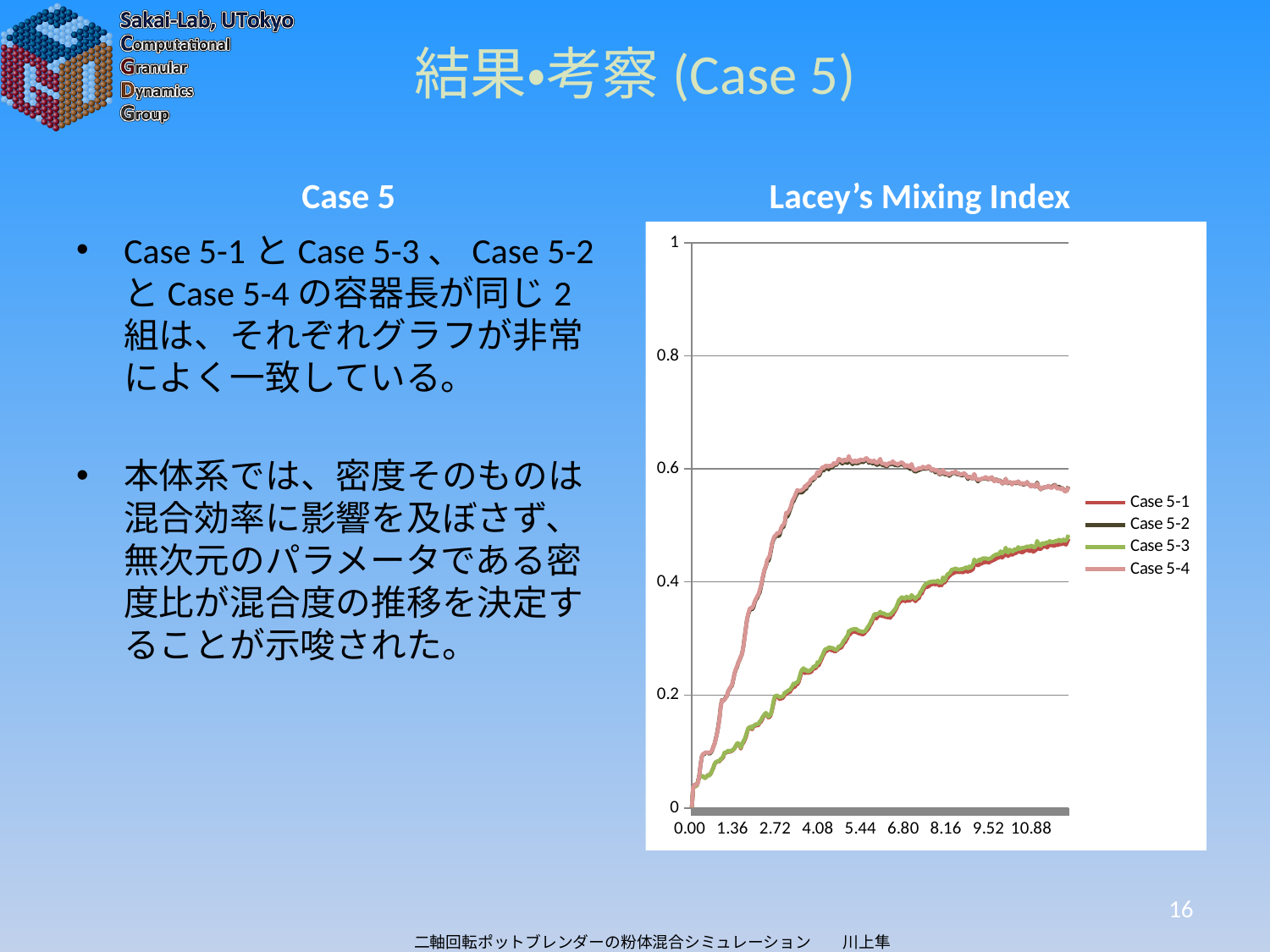

# 結果・考察(Case 5)
Case 5
Lacey’s Mixing Index
Case 5-1とCase 5-3、Case 5-2とCase 5-4の容器長が同じ2組は、それぞれグラフが非常によく一致している。

本体系では、密度そのものは混合効率に影響を及ぼさず、無次元のパラメータである密度比が混合度の推移を決定することが示唆された。

### Chart

| Category |  |  |  |  |
|---|---|---|---|---|
| 0 | 0.00068 | 0.001031 | 0.00068 | 0.001031 |
| 0.04 | 0.035171 | 0.035113 | 0.036058 | 0.036492 |
| 0.08 | 0.038777 | 0.041103 | 0.039186 | 0.040822 |
| 0.12 | 0.038568 | 0.041551 | 0.038324 | 0.041646 |
| 0.16001599999999999 | 0.039754 | 0.041503 | 0.040306 | 0.041348 |
| 0.200016 | 0.047954 | 0.046282 | 0.047253 | 0.045724 |
| 0.24001600000000001 | 0.056151 | 0.058848 | 0.056352 | 0.058277 |
| 0.28001599999999999 | 0.055138 | 0.076944 | 0.055424 | 0.076261 |
| 0.32001600000000002 | 0.056355 | 0.091041 | 0.056851 | 0.091679 |
| 0.36 | 0.056089 | 0.095344 | 0.055769 | 0.095749 |
| 0.4 | 0.053318 | 0.095451 | 0.05303 | 0.097082 |
| 0.44 | 0.053827 | 0.098042 | 0.053813 | 0.097831 |
| 0.48 | 0.056545 | 0.098323 | 0.056359 | 0.097806 |
| 0.52 | 0.05868 | 0.097229 | 0.05867 | 0.098189 |
| 0.56000000000000005 | 0.058239 | 0.096303 | 0.057604 | 0.097872 |
| 0.6 | 0.060501 | 0.097709 | 0.061157 | 0.09919 |
| 0.64 | 0.065602 | 0.100938 | 0.065229 | 0.101622 |
| 0.68 | 0.070202 | 0.107626 | 0.070657 | 0.107144 |
| 0.72 | 0.077077 | 0.113057 | 0.07737 | 0.113276 |
| 0.76 | 0.080508 | 0.121916 | 0.080973 | 0.120656 |
| 0.8 | 0.082071 | 0.131568 | 0.082349 | 0.130917 |
| 0.84 | 0.082364 | 0.143853 | 0.083172 | 0.142362 |
| 0.88 | 0.082362 | 0.159298 | 0.083076 | 0.157489 |
| 0.92 | 0.086383 | 0.179541 | 0.086764 | 0.179379 |
| 0.96 | 0.087269 | 0.191122 | 0.088373 | 0.190799 |
| 1 | 0.089958 | 0.18978 | 0.091214 | 0.189188 |
| 1.04 | 0.097494 | 0.191773 | 0.098071 | 0.192232 |
| 1.08 | 0.098212 | 0.195997 | 0.097545 | 0.194407 |
| 1.1200000000000001 | 0.098719 | 0.198509 | 0.099817 | 0.199545 |
| 1.1599999999999999 | 0.10005 | 0.20686 | 0.101667 | 0.20646 |
| 1.2 | 0.099698 | 0.210207 | 0.100557 | 0.211464 |
| 1.24 | 0.099979 | 0.213961 | 0.100577 | 0.214564 |
| 1.28 | 0.101327 | 0.216672 | 0.102294 | 0.217886 |
| 1.32 | 0.103269 | 0.226722 | 0.103767 | 0.227544 |
| 1.36 | 0.105649 | 0.237359 | 0.105305 | 0.237716 |
| 1.4 | 0.109439 | 0.24466 | 0.110306 | 0.245748 |
| 1.44 | 0.112979 | 0.249506 | 0.114418 | 0.250943 |
| 1.48 | 0.112231 | 0.257028 | 0.114819 | 0.256631 |
| 1.52 | 0.111885 | 0.261806 | 0.11214 | 0.261888 |
| 1.56 | 0.105256 | 0.267341 | 0.106694 | 0.268558 |
| 1.6 | 0.112787 | 0.272828 | 0.112324 | 0.272232 |
| 1.64 | 0.115407 | 0.284656 | 0.117948 | 0.284449 |
| 1.68 | 0.119821 | 0.301607 | 0.121428 | 0.299746 |
| 1.72 | 0.12551 | 0.317632 | 0.127999 | 0.317106 |
| 1.76 | 0.133627 | 0.333987 | 0.134774 | 0.334071 |
| 1.8 | 0.141083 | 0.343192 | 0.141571 | 0.344222 |
| 1.84 | 0.141731 | 0.348943 | 0.142847 | 0.352447 |
| 1.88 | 0.14307 | 0.353869 | 0.144032 | 0.353925 |
| 1.92 | 0.139271 | 0.351642 | 0.14097 | 0.353432 |
| 1.96 | 0.144675 | 0.354602 | 0.146178 | 0.358402 |
| 2 | 0.144276 | 0.36307 | 0.145843 | 0.365174 |
| 2.04 | 0.147309 | 0.368568 | 0.148467 | 0.369695 |
| 2.08 | 0.146458 | 0.371352 | 0.148211 | 0.374383 |
| 2.12 | 0.146523 | 0.377 | 0.148505 | 0.377926 |
| 2.16 | 0.150921 | 0.381121 | 0.153054 | 0.385251 |
| 2.2000000000000002 | 0.152747 | 0.390596 | 0.155026 | 0.392798 |
| 2.2400000000000002 | 0.156562 | 0.401874 | 0.159896 | 0.403559 |
| 2.2799999999999998 | 0.162145 | 0.412834 | 0.163161 | 0.414609 |
| 2.3199999999999998 | 0.16521 | 0.422159 | 0.166008 | 0.422776 |
| 2.36 | 0.16639 | 0.426892 | 0.16842 | 0.427477 |
| 2.4 | 0.163917 | 0.436499 | 0.165639 | 0.438608 |
| 2.44 | 0.160098 | 0.436904 | 0.161344 | 0.442235 |
| 2.48 | 0.16129 | 0.444345 | 0.163765 | 0.446591 |
| 2.52 | 0.165691 | 0.455132 | 0.166551 | 0.458043 |
| 2.56 | 0.1742 | 0.467831 | 0.176802 | 0.46945 |
| 2.6 | 0.18469 | 0.474701 | 0.188402 | 0.476442 |
| 2.64 | 0.19466 | 0.478699 | 0.19706 | 0.481877 |
| 2.68 | 0.196726 | 0.48116 | 0.198779 | 0.482404 |
| 2.72 | 0.196275 | 0.484723 | 0.198895 | 0.486727 |
| 2.76 | 0.195634 | 0.481057 | 0.197604 | 0.485784 |
| 2.8 | 0.192788 | 0.483367 | 0.19606 | 0.487542 |
| 2.84 | 0.19409 | 0.492592 | 0.19643 | 0.495024 |
| 2.88 | 0.194074 | 0.496316 | 0.197325 | 0.499627 |
| 2.92 | 0.196663 | 0.497464 | 0.199333 | 0.501111 |
| 2.96 | 0.201036 | 0.504956 | 0.204431 | 0.505234 |
| 3 | 0.201384 | 0.517574 | 0.20436 | 0.522509 |
| 3.04 | 0.203389 | 0.515453 | 0.206725 | 0.52071 |
| 3.08 | 0.205175 | 0.519541 | 0.208414 | 0.524758 |
| 3.12 | 0.20483 | 0.526426 | 0.208922 | 0.52874 |
| 3.16 | 0.209193 | 0.53174 | 0.212044 | 0.53446 |
| 3.2 | 0.211546 | 0.540138 | 0.215648 | 0.543338 |
| 3.24 | 0.216698 | 0.542978 | 0.220293 | 0.547333 |
| 3.28 | 0.214167 | 0.548256 | 0.218591 | 0.55151 |
| 3.32 | 0.218813 | 0.552606 | 0.222302 | 0.557521 |
| 3.36 | 0.218683 | 0.556779 | 0.221834 | 0.562748 |
| 3.4 | 0.222364 | 0.558592 | 0.225937 | 0.561496 |
| 3.44 | 0.229605 | 0.558917 | 0.233705 | 0.561202 |
| 3.48 | 0.237977 | 0.55803 | 0.241805 | 0.561947 |
| 3.52 | 0.241483 | 0.558729 | 0.245234 | 0.563224 |
| 3.56 | 0.241888 | 0.5609 | 0.247399 | 0.56464 |
| 3.6 | 0.238727 | 0.563993 | 0.243178 | 0.569772 |
| 3.64 | 0.240024 | 0.564031 | 0.244746 | 0.56786 |
| 3.68 | 0.239217 | 0.570682 | 0.242052 | 0.573468 |
| 3.72 | 0.239083 | 0.570809 | 0.241732 | 0.5739 |
| 3.76 | 0.240608 | 0.573595 | 0.243041 | 0.576883 |
| 3.8 | 0.240483 | 0.579924 | 0.245071 | 0.58219 |
| 3.84 | 0.244581 | 0.579121 | 0.24637 | 0.581836 |
| 3.88 | 0.246425 | 0.581814 | 0.250812 | 0.585682 |
| 3.92 | 0.24698 | 0.583118 | 0.250275 | 0.583688 |
| 3.96 | 0.248242 | 0.588186 | 0.250892 | 0.589214 |
| 4 | 0.254269 | 0.591459 | 0.257963 | 0.594758 |
| 4.04 | 0.252339 | 0.587707 | 0.256872 | 0.590484 |
| 4.08 | 0.257241 | 0.590427 | 0.260169 | 0.594849 |
| 4.12 | 0.26193 | 0.596524 | 0.266106 | 0.599132 |
| 4.1600159999999997 | 0.267384 | 0.599488 | 0.269623 | 0.602849 |
| 4.2000159999999997 | 0.271542 | 0.59713 | 0.275294 | 0.601239 |
| 4.2400159999999998 | 0.276366 | 0.600826 | 0.280009 | 0.604751 |
| 4.2800159999999998 | 0.277387 | 0.602306 | 0.281987 | 0.606148 |
| 4.3200159999999999 | 0.278997 | 0.601272 | 0.281173 | 0.604252 |
| 4.3600159999999999 | 0.282204 | 0.599052 | 0.284448 | 0.604028 |
| 4.4000159999999999 | 0.280461 | 0.602352 | 0.284277 | 0.606387 |
| 4.440016 | 0.279456 | 0.602424 | 0.282845 | 0.605122 |
| 4.480016 | 0.278768 | 0.602884 | 0.283438 | 0.605834 |
| 4.520016 | 0.278604 | 0.606677 | 0.281865 | 0.610358 |
| 4.5600160000000001 | 0.27668 | 0.607356 | 0.280491 | 0.609161 |
| 4.6000160000000001 | 0.278382 | 0.606838 | 0.279223 | 0.609246 |
| 4.6400160000000001 | 0.279552 | 0.610361 | 0.281787 | 0.612317 |
| 4.6800160000000002 | 0.283016 | 0.614472 | 0.286359 | 0.617735 |
| 4.7200160000000002 | 0.283031 | 0.614237 | 0.286142 | 0.616712 |
| 4.7600160000000002 | 0.283858 | 0.611121 | 0.288361 | 0.615682 |
| 4.8000160000000003 | 0.287585 | 0.609407 | 0.291741 | 0.612422 |
| 4.8400160000000003 | 0.292397 | 0.613457 | 0.296116 | 0.616096 |
| 4.8800160000000004 | 0.293051 | 0.611585 | 0.298161 | 0.616433 |
| 4.9200160000000004 | 0.297323 | 0.611503 | 0.302447 | 0.61496 |
| 4.9600160000000004 | 0.301113 | 0.610435 | 0.304515 | 0.614787 |
| 5.0000159999999996 | 0.308701 | 0.619958 | 0.313204 | 0.622822 |
| 5.0400159999999996 | 0.307083 | 0.612318 | 0.312905 | 0.615937 |
| 5.0800159999999996 | 0.310658 | 0.61147 | 0.316166 | 0.615326 |
| 5.1200159999999997 | 0.312016 | 0.608208 | 0.315477 | 0.611829 |
| 5.1600159999999997 | 0.311472 | 0.610361 | 0.316711 | 0.613065 |
| 5.2000159999999997 | 0.312453 | 0.611403 | 0.316858 | 0.615029 |
| 5.2400159999999998 | 0.310822 | 0.609606 | 0.316704 | 0.611876 |
| 5.2800159999999998 | 0.311033 | 0.610678 | 0.315014 | 0.61466 |
| 5.3200159999999999 | 0.308741 | 0.610074 | 0.313382 | 0.613037 |
| 5.3600159999999999 | 0.30901 | 0.614178 | 0.31293 | 0.616762 |
| 5.4000159999999999 | 0.307893 | 0.613549 | 0.312566 | 0.616344 |
| 5.440016 | 0.307205 | 0.611521 | 0.311001 | 0.615186 |
| 5.480016 | 0.30809 | 0.612626 | 0.312161 | 0.615551 |
| 5.520016 | 0.310682 | 0.615504 | 0.313167 | 0.617628 |
| 5.5600160000000001 | 0.313494 | 0.61748 | 0.316276 | 0.619329 |
| 5.6000160000000001 | 0.315556 | 0.614817 | 0.319818 | 0.616912 |
| 5.6400160000000001 | 0.318669 | 0.610615 | 0.322818 | 0.6132 |
| 5.6800160000000002 | 0.323635 | 0.612149 | 0.32673 | 0.615019 |
| 5.7200160000000002 | 0.326807 | 0.611475 | 0.332027 | 0.612711 |
| 5.7600160000000002 | 0.332393 | 0.609349 | 0.335198 | 0.612482 |
| 5.8000160000000003 | 0.337632 | 0.612063 | 0.341639 | 0.614992 |
| 5.8400160000000003 | 0.337665 | 0.610386 | 0.343514 | 0.612909 |
| 5.8800160000000004 | 0.335178 | 0.60738 | 0.341473 | 0.609739 |
| 5.9200160000000004 | 0.339317 | 0.606995 | 0.344201 | 0.610829 |
| 5.9600160000000004 | 0.339811 | 0.609469 | 0.343835 | 0.614053 |
| 6.0000159999999996 | 0.343954 | 0.615218 | 0.347502 | 0.617838 |
| 6.0400159999999996 | 0.33997 | 0.607548 | 0.343997 | 0.610571 |
| 6.0800159999999996 | 0.339498 | 0.606715 | 0.344545 | 0.609465 |
| 6.1200159999999997 | 0.340542 | 0.606114 | 0.344558 | 0.609097 |
| 6.1600159999999997 | 0.338152 | 0.605558 | 0.342056 | 0.609521 |
| 6.2000159999999997 | 0.337884 | 0.603986 | 0.342089 | 0.606066 |
| 6.2400159999999998 | 0.337358 | 0.605645 | 0.341326 | 0.608212 |
| 6.2800159999999998 | 0.337841 | 0.609426 | 0.342215 | 0.610338 |
| 6.3200159999999999 | 0.336456 | 0.608109 | 0.342156 | 0.610162 |
| 6.3600159999999999 | 0.340641 | 0.608502 | 0.344624 | 0.610457 |
| 6.4000159999999999 | 0.341653 | 0.610417 | 0.346729 | 0.613678 |
| 6.440016 | 0.346082 | 0.607552 | 0.349875 | 0.611427 |
| 6.480016 | 0.349655 | 0.606585 | 0.352177 | 0.608769 |
| 6.520016 | 0.35349 | 0.607336 | 0.356349 | 0.609748 |
| 6.5600160000000001 | 0.35926 | 0.605429 | 0.362157 | 0.607458 |
| 6.6000160000000001 | 0.362112 | 0.60706 | 0.368084 | 0.609212 |
| 6.6400160000000001 | 0.366029 | 0.607439 | 0.369327 | 0.610256 |
| 6.6800160000000002 | 0.365679 | 0.611104 | 0.373113 | 0.611919 |
| 6.7200160000000002 | 0.368293 | 0.607827 | 0.372432 | 0.61008 |
| 6.7600160000000002 | 0.367407 | 0.606169 | 0.371006 | 0.608088 |
| 6.8000160000000003 | 0.365732 | 0.603664 | 0.370351 | 0.604206 |
| 6.8400160000000003 | 0.368598 | 0.605407 | 0.374135 | 0.607107 |
| 6.8800160000000004 | 0.366365 | 0.603811 | 0.372169 | 0.605975 |
| 6.9200160000000004 | 0.367139 | 0.601496 | 0.371925 | 0.604453 |
| 6.9600160000000004 | 0.367035 | 0.599465 | 0.37117 | 0.603629 |
| 7.0000159999999996 | 0.37379 | 0.606422 | 0.376911 | 0.60885 |
| 7.0400159999999996 | 0.368779 | 0.600266 | 0.374265 | 0.601167 |
| 7.0800159999999996 | 0.369383 | 0.596413 | 0.37263 | 0.599298 |
| 7.1200159999999997 | 0.365884 | 0.595209 | 0.370046 | 0.597773 |
| 7.1600159999999997 | 0.368395 | 0.595881 | 0.373122 | 0.598935 |
| 7.2000159999999997 | 0.370357 | 0.597934 | 0.374596 | 0.599842 |
| 7.2400159999999998 | 0.371727 | 0.597518 | 0.376844 | 0.601842 |
| 7.2800159999999998 | 0.378847 | 0.599478 | 0.38233 | 0.600761 |
| 7.3200159999999999 | 0.378684 | 0.599274 | 0.384369 | 0.600915 |
| 7.3600159999999999 | 0.384252 | 0.602156 | 0.389378 | 0.604037 |
| 7.4000159999999999 | 0.388148 | 0.600329 | 0.392715 | 0.602496 |
| 7.440016 | 0.391694 | 0.600528 | 0.396127 | 0.602602 |
| 7.480016 | 0.39034 | 0.599743 | 0.396973 | 0.601112 |
| 7.520016 | 0.39174 | 0.602181 | 0.398923 | 0.60464 |
| 7.5600160000000001 | 0.392522 | 0.604007 | 0.398492 | 0.605188 |
| 7.6000160000000001 | 0.396598 | 0.600317 | 0.400959 | 0.60185 |
| 7.6400160000000001 | 0.394959 | 0.596834 | 0.399751 | 0.597942 |
| 7.6800160000000002 | 0.396565 | 0.599206 | 0.400606 | 0.599457 |
| 7.7200160000000002 | 0.396438 | 0.598195 | 0.401402 | 0.599055 |
| 7.7600160000000002 | 0.395638 | 0.593797 | 0.400083 | 0.596419 |
| 7.8000160000000003 | 0.396426 | 0.595637 | 0.401091 | 0.598501 |
| 7.8400160000000003 | 0.397021 | 0.594343 | 0.402632 | 0.597151 |
| 7.8800160000000004 | 0.393525 | 0.591007 | 0.398585 | 0.591704 |
| 7.9200160000000004 | 0.395755 | 0.590037 | 0.400456 | 0.591843 |
| 7.9600160000000004 | 0.393967 | 0.592891 | 0.398515 | 0.594523 |
| 8.0000160000000005 | 0.402723 | 0.598131 | 0.408218 | 0.598517 |
| 8.0400159999999996 | 0.398576 | 0.591053 | 0.401728 | 0.592689 |
| 8.0800160000000005 | 0.400482 | 0.590084 | 0.405263 | 0.59195 |
| 8.1200159999999997 | 0.40496 | 0.590778 | 0.411418 | 0.592942 |
| 8.1600160000000006 | 0.407881 | 0.591324 | 0.41425 | 0.590876 |
| 8.2000159999999997 | 0.410436 | 0.58765 | 0.41463 | 0.589788 |
| 8.2400160000000007 | 0.411933 | 0.589719 | 0.417715 | 0.591759 |
| 8.2800159999999998 | 0.416952 | 0.592666 | 0.422196 | 0.593629 |
| 8.3200160000000007 | 0.414606 | 0.59238 | 0.42176400000000003 | 0.593155 |
| 8.3600159999999999 | 0.416897 | 0.592395 | 0.422701 | 0.593212 |
| 8.4000160000000008 | 0.416933 | 0.593941 | 0.424302 | 0.595708 |
| 8.440016 | 0.418118 | 0.591185 | 0.422303 | 0.593409 |
| 8.4800160000000009 | 0.417284 | 0.589756 | 0.422326 | 0.590573 |
| 8.520016 | 0.417319 | 0.591626 | 0.421567 | 0.591556 |
| 8.5600159999999992 | 0.417534 | 0.58912 | 0.422453 | 0.590035 |
| 8.6000160000000001 | 0.417822 | 0.588581 | 0.422741 | 0.590109 |
| 8.6400159999999993 | 0.416662 | 0.588726 | 0.422827 | 0.591759 |
| 8.6800160000000002 | 0.418762 | 0.59172 | 0.423995 | 0.592667 |
| 8.7200159999999993 | 0.419882 | 0.589979 | 0.425326 | 0.589117 |
| 8.7600160000000002 | 0.41864 | 0.585938 | 0.425672 | 0.587177 |
| 8.8000159999999994 | 0.418119 | 0.582053 | 0.423897 | 0.5845 |
| 8.8400160000000003 | 0.419209 | 0.586302 | 0.427419 | 0.586233 |
| 8.8800159999999995 | 0.419667 | 0.585359 | 0.425071 | 0.58544 |
| 8.9200160000000004 | 0.421059 | 0.583062 | 0.427489 | 0.583553 |
| 8.9600159999999995 | 0.422792 | 0.583435 | 0.431209 | 0.58321 |
| 9.0000160000000005 | 0.43541 | 0.590508 | 0.439829 | 0.591244 |
| 9.0400159999999996 | 0.432342 | 0.583497 | 0.435789 | 0.583796 |
| 9.0800160000000005 | 0.430355 | 0.580718 | 0.436302 | 0.582112 |
| 9.1200159999999997 | 0.428903 | 0.577798 | 0.437162 | 0.580165 |
| 9.1600160000000006 | 0.431131 | 0.581755 | 0.439536 | 0.581569 |
| 9.2000159999999997 | 0.432173 | 0.581534 | 0.437636 | 0.581655 |
| 9.2400160000000007 | 0.432399 | 0.582291 | 0.440227 | 0.582894 |
| 9.2800159999999998 | 0.435852 | 0.582822 | 0.442424 | 0.583961 |
| 9.3200160000000007 | 0.434388 | 0.582787 | 0.440976 | 0.582966 |
| 9.3600159999999999 | 0.435323 | 0.584708 | 0.441887 | 0.585712 |
| 9.4000160000000008 | 0.435418 | 0.583056 | 0.441449 | 0.584272 |
| 9.440016 | 0.43428 | 0.581507 | 0.44014 | 0.582789 |
| 9.4800160000000009 | 0.434601 | 0.582147 | 0.441027 | 0.581515 |
| 9.520016 | 0.436687 | 0.583217 | 0.44163 | 0.585197 |
| 9.5600159999999992 | 0.437253 | 0.585151 | 0.443457 | 0.584769 |
| 9.6000160000000001 | 0.438655 | 0.580947 | 0.445479 | 0.582284 |
| 9.6400159999999993 | 0.439306 | 0.578659 | 0.446963 | 0.577809 |
| 9.6800160000000002 | 0.440581 | 0.581113 | 0.448095 | 0.581192 |
| 9.7200159999999993 | 0.442394 | 0.581157 | 0.449302 | 0.580116 |
| 9.7600160000000002 | 0.442467 | 0.57832 | 0.448472 | 0.578322 |
| 9.8000159999999994 | 0.444286 | 0.580078 | 0.450412 | 0.579271 |
| 9.8400160000000003 | 0.447307 | 0.578331 | 0.454286 | 0.577672 |
| 9.8800159999999995 | 0.442759 | 0.575094 | 0.450488 | 0.575291 |
| 9.9200160000000004 | 0.444838 | 0.574051 | 0.452097 | 0.574528 |
| 9.9600159999999995 | 0.44722 | 0.577137 | 0.454732 | 0.576895 |
| 10.000016 | 0.45336 | 0.582268 | 0.46059 | 0.58281 |
| 10.040016 | 0.447503 | 0.574889 | 0.453791 | 0.575246 |
| 10.080016000000001 | 0.445685 | 0.574773 | 0.451757 | 0.576076 |
| 10.120016 | 0.449182 | 0.576008 | 0.457168 | 0.576483 |
| 10.160016000000001 | 0.448586 | 0.576046 | 0.455831 | 0.577084 |
| 10.200016 | 0.448271 | 0.573171 | 0.454299 | 0.572456 |
| 10.240016000000001 | 0.44865 | 0.574849 | 0.453901 | 0.57486 |
| 10.280016 | 0.453255 | 0.576052 | 0.457851 | 0.576508 |
| 10.320016000000001 | 0.450583 | 0.574801 | 0.456666 | 0.576217 |
| 10.360016 | 0.453625 | 0.57481 | 0.457643 | 0.575315 |
| 10.400016000000001 | 0.453309 | 0.577837 | 0.461726 | 0.57776 |
| 10.440016 | 0.453426 | 0.574353 | 0.458412 | 0.575141 |
| 10.480016000000001 | 0.453314 | 0.573296 | 0.459544 | 0.573297 |
| 10.520016 | 0.451954 | 0.57433 | 0.460125 | 0.575491 |
| 10.560015999999999 | 0.453097 | 0.571971 | 0.460541 | 0.573769 |
| 10.600016 | 0.455158 | 0.572609 | 0.460676 | 0.572594 |
| 10.640015999999999 | 0.456176 | 0.573961 | 0.461664 | 0.575058 |
| 10.680016 | 0.456612 | 0.57666 | 0.462707 | 0.576399 |
| 10.720015999999999 | 0.455918 | 0.573255 | 0.462467 | 0.57416 |
| 10.760016 | 0.454309 | 0.571499 | 0.46212 | 0.571257 |
| 10.800015999999999 | 0.455313 | 0.569438 | 0.463691 | 0.568682 |
| 10.840016 | 0.457165 | 0.571324 | 0.464004 | 0.572228 |
| 10.880015999999999 | 0.453162 | 0.570669 | 0.461328 | 0.569986 |
| 10.920016 | 0.455413 | 0.568625 | 0.461324 | 0.56878 |
| 10.960016 | 0.455885 | 0.568991 | 0.463068 | 0.570041 |
| 11.000016 | 0.464291 | 0.575919 | 0.472618 | 0.574555 |
| 11.040016 | 0.459102 | 0.568608 | 0.467724 | 0.56842 |
| 11.080016000000001 | 0.458127 | 0.566445 | 0.465236 | 0.56657 |
| 11.120016 | 0.458336 | 0.563912 | 0.464108 | 0.564023 |
| 11.160016000000001 | 0.461574 | 0.565803 | 0.468355 | 0.566536 |
| 11.200016 | 0.462772 | 0.567477 | 0.468409 | 0.566832 |
| 11.240016000000001 | 0.462232 | 0.56679 | 0.467043 | 0.568176 |
| 11.280016 | 0.463691 | 0.567841 | 0.469772 | 0.568302 |
| 11.320016000000001 | 0.460667 | 0.568573 | 0.469179 | 0.56714 |
| 11.360016 | 0.463964 | 0.569752 | 0.470145 | 0.57032 |
| 11.400016000000001 | 0.4655 | 0.568491 | 0.47235 | 0.568728 |
| 11.440016 | 0.464739 | 0.567981 | 0.469997 | 0.566251 |
| 11.480016000000001 | 0.464828 | 0.568676 | 0.471049 | 0.566925 |
| 11.520016 | 0.463867 | 0.570161 | 0.470764 | 0.568767 |
| 11.560015999999999 | 0.464243 | 0.571913 | 0.471214 | 0.5711 |
| 11.6 | 0.465529 | 0.569266 | 0.473154 | 0.5684 |
| 11.64 | 0.465276 | 0.565978 | 0.47179 | 0.565177 |
| 11.68 | 0.465598 | 0.568639 | 0.474276 | 0.566896 |
| 11.72 | 0.467541 | 0.567741 | 0.474547 | 0.565257 |
| 11.76 | 0.466144 | 0.564282 | 0.471624 | 0.564136 |
| 11.8 | 0.467485 | 0.56619 | 0.473319 | 0.566297 |
| 11.84 | 0.468829 | 0.564138 | 0.475027 | 0.563714 |
| 11.88 | 0.467252 | 0.561124 | 0.472478 | 0.560333 |
| 11.92 | 0.466034 | 0.560638 | 0.473567 | 0.560116 |
| 11.96 | 0.470595 | 0.56314 | 0.476792 | 0.562634 |
| 12 | 0.476432 | 0.568748 | 0.483243 | 0.568049 |
16